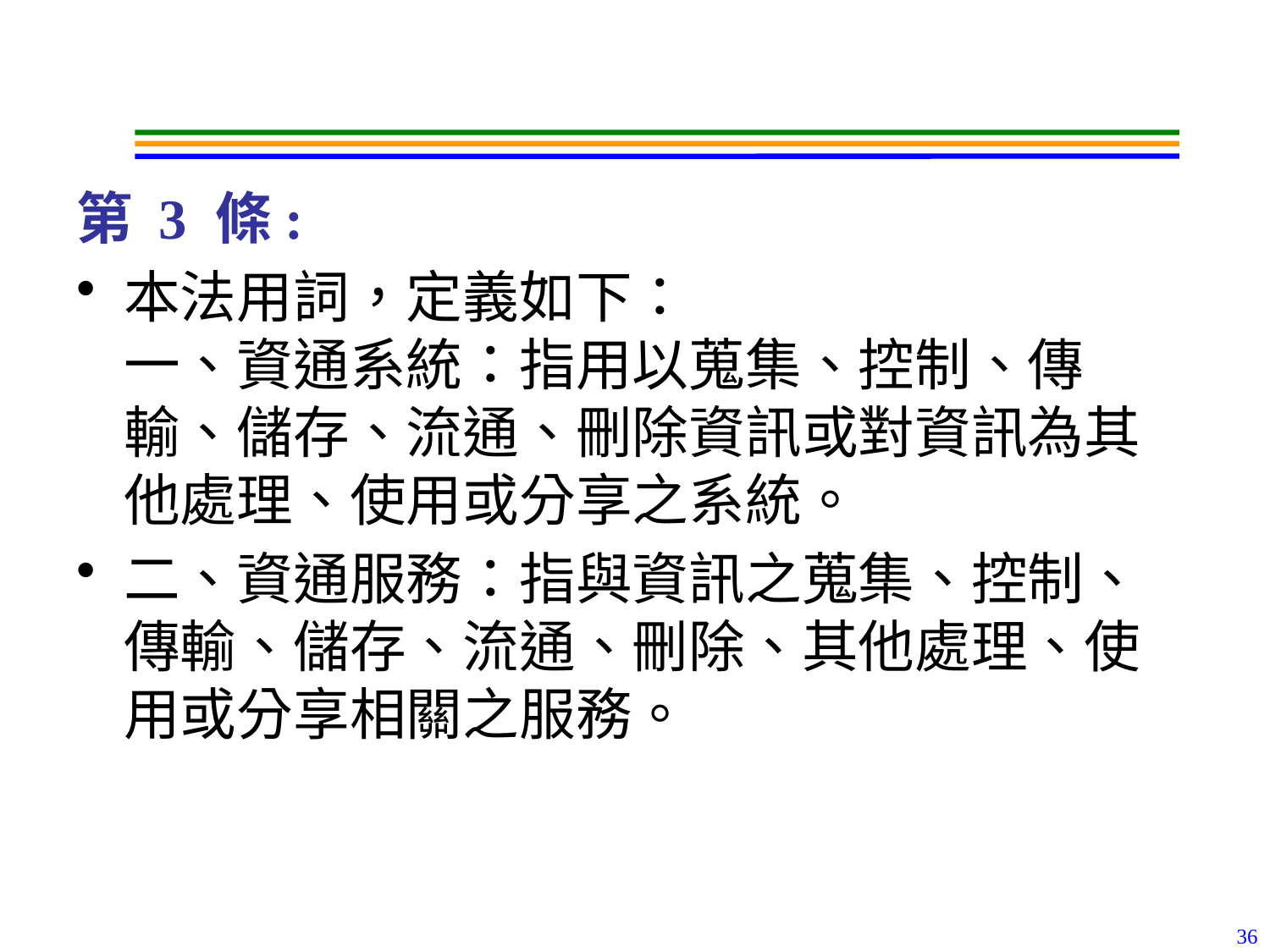

#
第 3 條:
本法用詞，定義如下：
一、資通系統：指用以蒐集、控制、傳輸、儲存、流通、刪除資訊或對資訊為其他處理、使用或分享之系統。
二、資通服務：指與資訊之蒐集、控制、傳輸、儲存、流通、刪除、其他處理、使用或分享相關之服務。
36